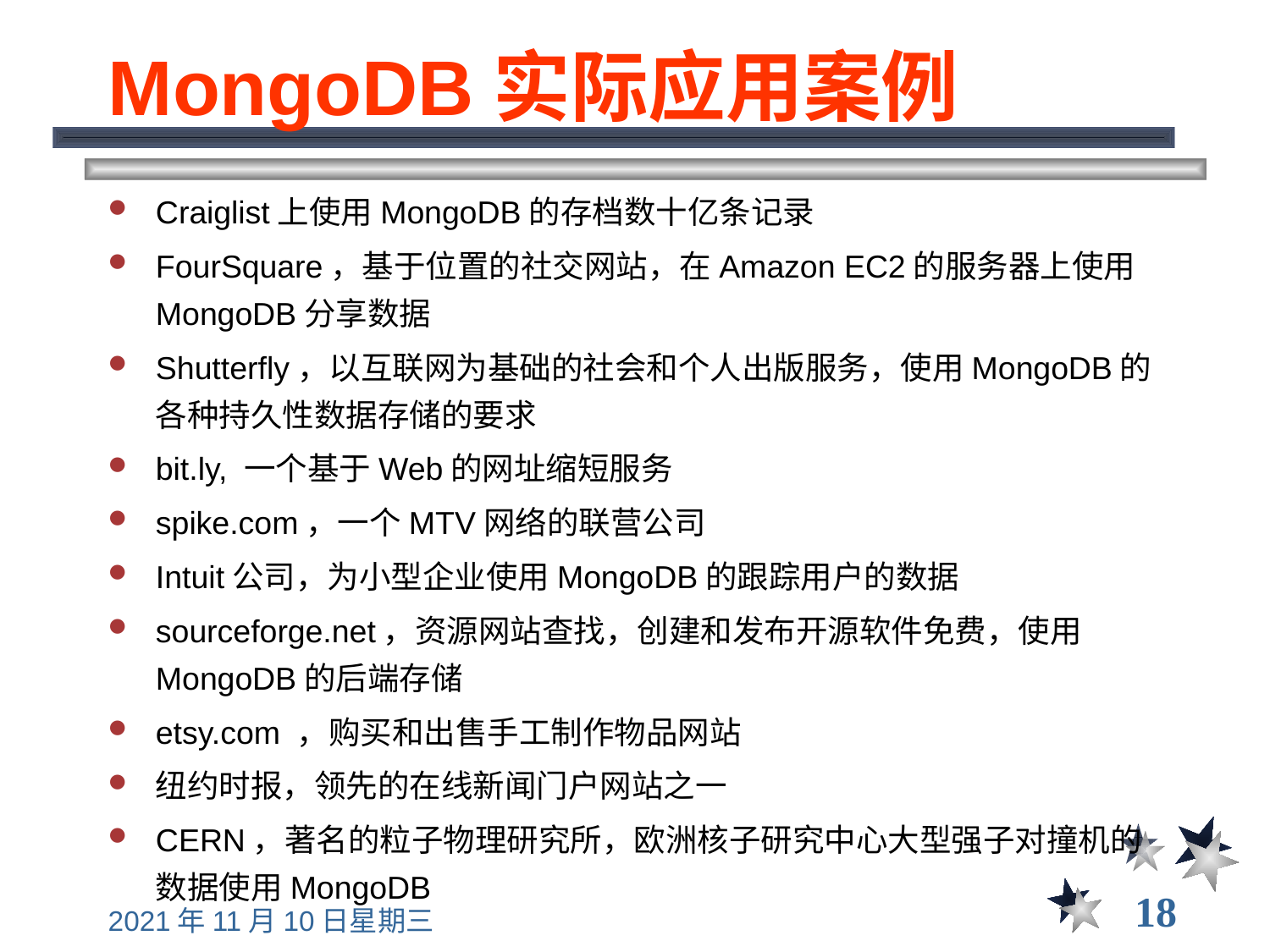

# MongoDB实际应用案例
Craiglist上使用MongoDB的存档数十亿条记录
FourSquare，基于位置的社交网站，在Amazon EC2的服务器上使用MongoDB分享数据
Shutterfly，以互联网为基础的社会和个人出版服务，使用MongoDB的各种持久性数据存储的要求
bit.ly, 一个基于Web的网址缩短服务
spike.com，一个MTV网络的联营公司
Intuit公司，为小型企业使用MongoDB的跟踪用户的数据
sourceforge.net，资源网站查找，创建和发布开源软件免费，使用MongoDB的后端存储
etsy.com ，购买和出售手工制作物品网站
纽约时报，领先的在线新闻门户网站之一
CERN，著名的粒子物理研究所，欧洲核子研究中心大型强子对撞机的数据使用MongoDB
18
2021年11月10日星期三
大数据管理----前言